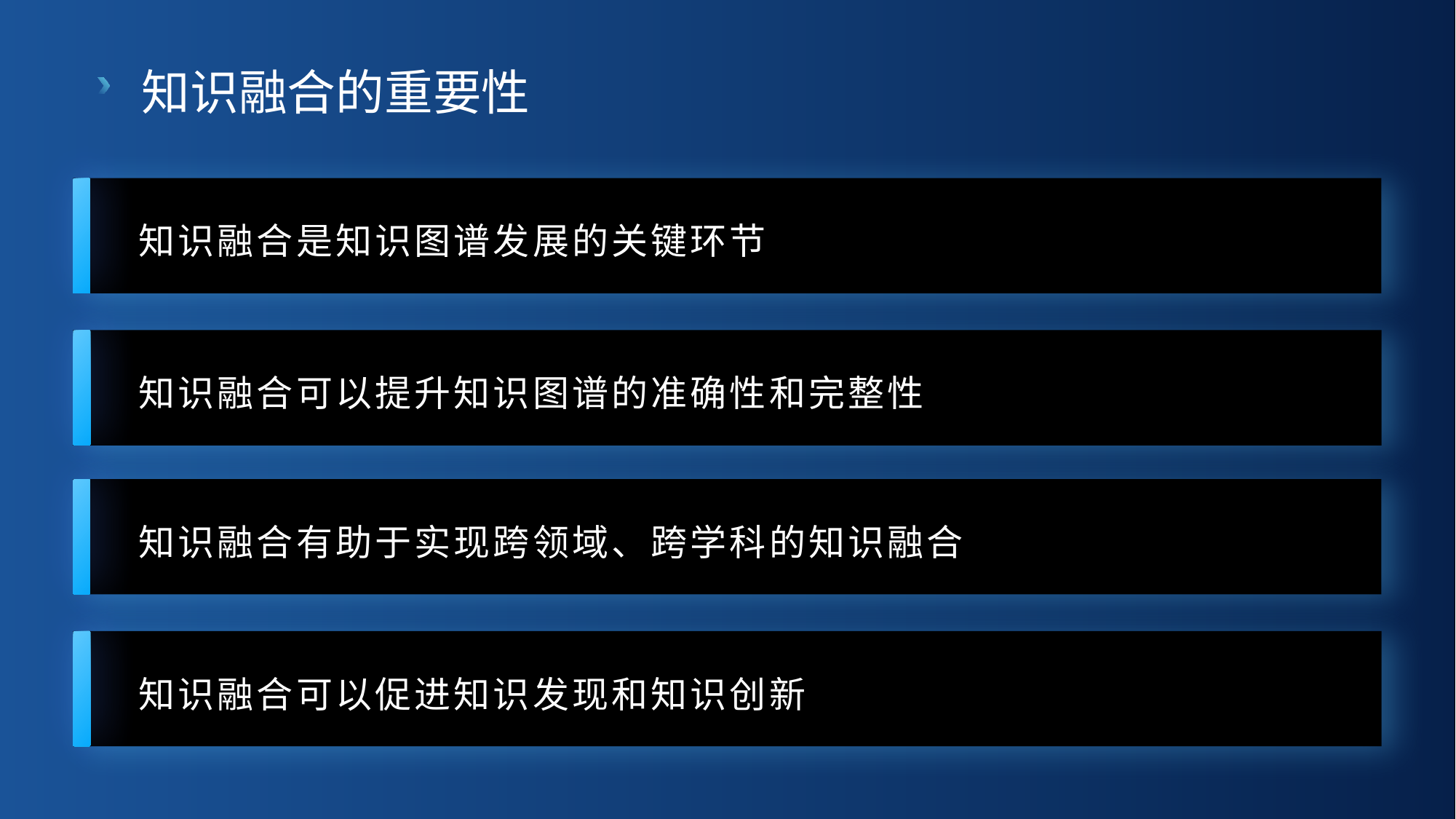

知识融合的重要性
知识融合是知识图谱发展的关键环节

知识融合可以提升知识图谱的准确性和完整性

知识融合有助于实现跨领域、跨学科的知识融合

知识融合可以促进知识发现和知识创新